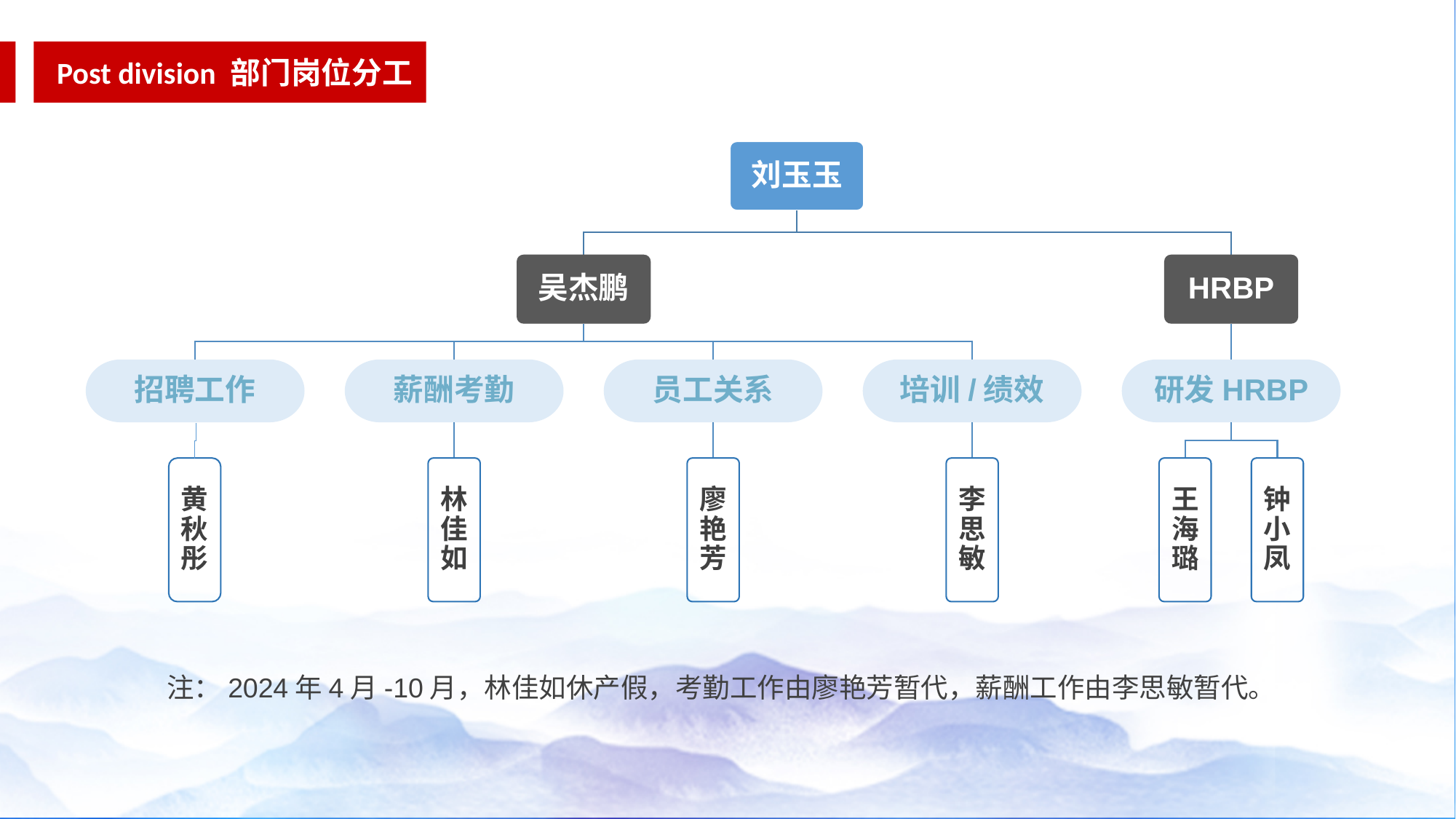

Post division 部门岗位分工
刘玉玉

吴杰鹏
HRBP

招聘工作
薪酬考勤
员工关系
培训/绩效
研发HRBP

黄秋彤
林佳如
廖艳芳
李思敏
王海璐
钟小凤
注：2024年4月-10月，林佳如休产假，考勤工作由廖艳芳暂代，薪酬工作由李思敏暂代。